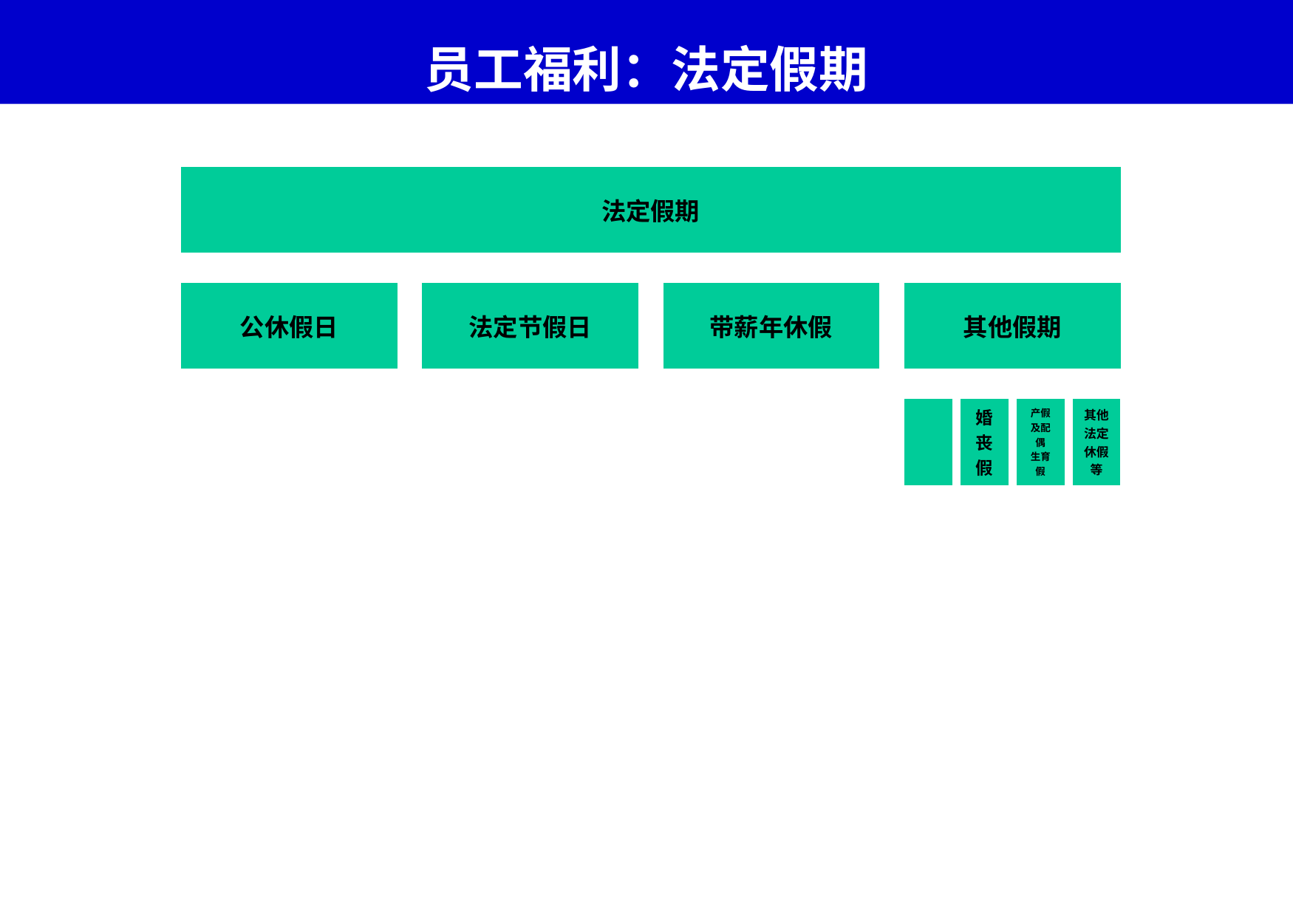

# 员工福利：法定假期
法定假期
法定节假日
带薪年休假
其他假期
婚丧假
产假及配偶
生育假
其他法定休假等
公休假日